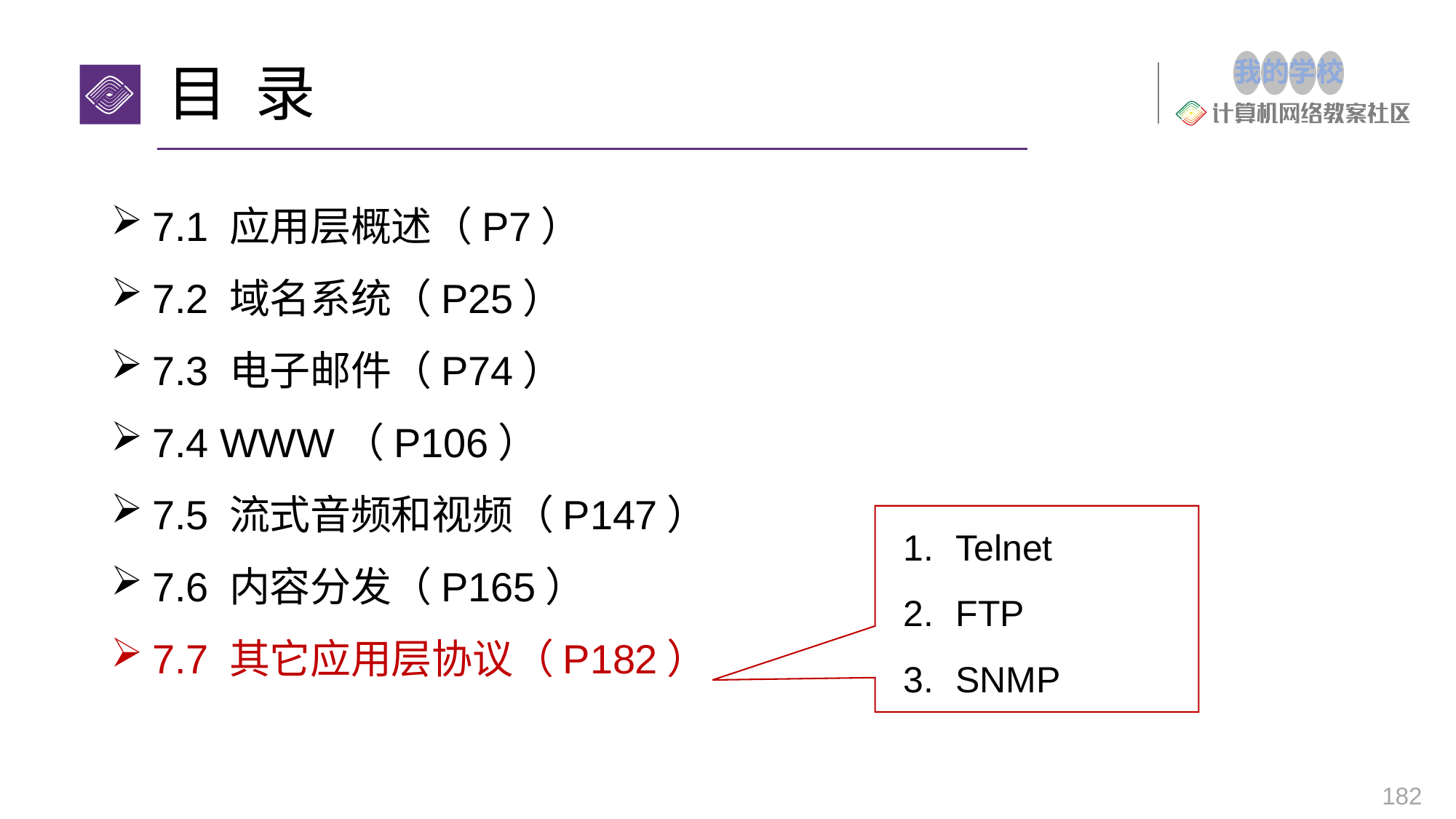

# 目  录
7.1 应用层概述（P7）
7.2 域名系统（P25）
7.3 电子邮件（P74）
7.4 WWW（P106）
7.5 流式音频和视频（P147）
7.6 内容分发（P165）
7.7 其它应用层协议（P182）

Telnet
FTP
SNMP
182